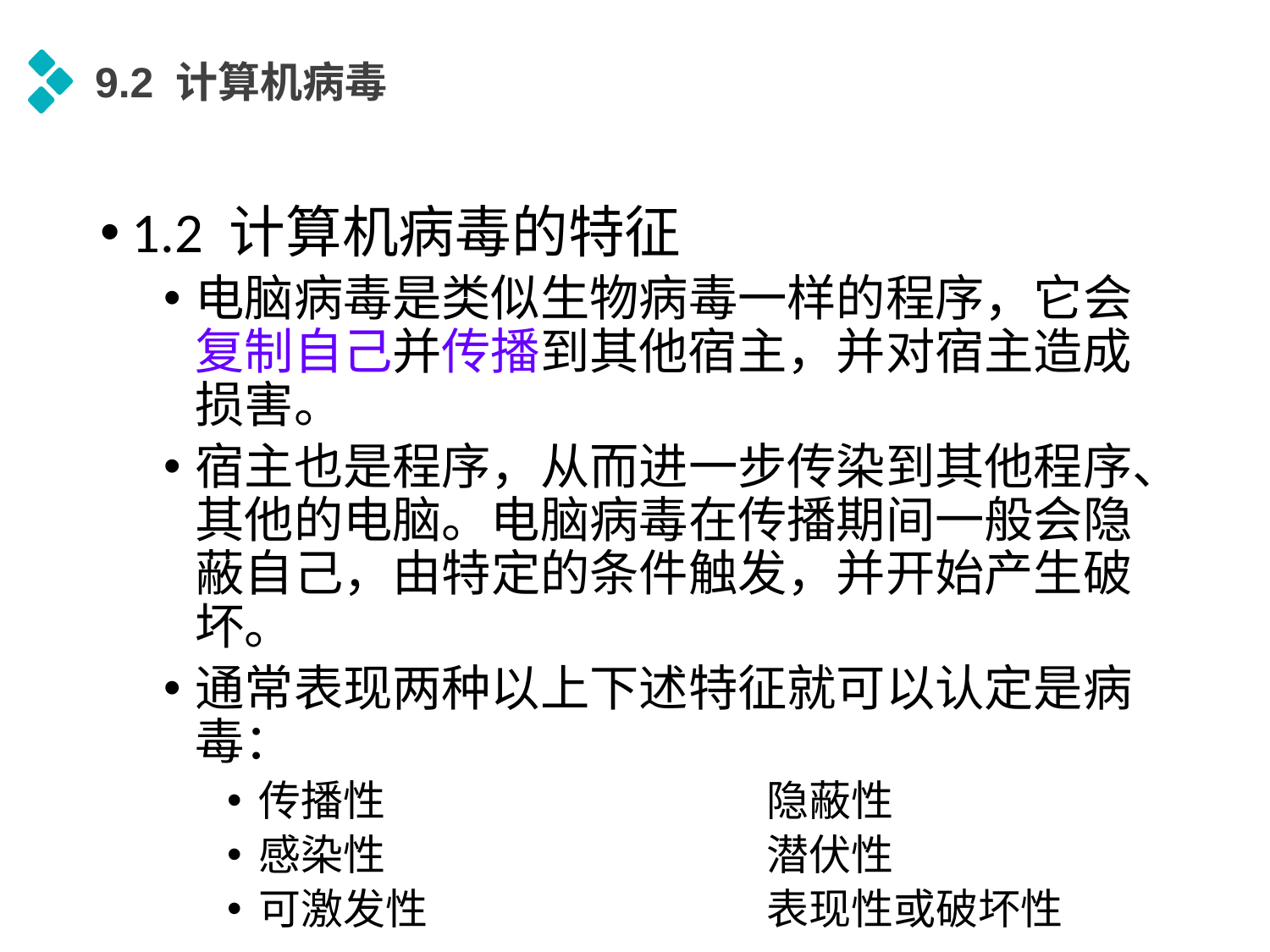

9.2 计算机病毒

1.2 计算机病毒的特征
电脑病毒是类似生物病毒一样的程序，它会复制自己并传播到其他宿主，并对宿主造成损害。
宿主也是程序，从而进一步传染到其他程序、其他的电脑。电脑病毒在传播期间一般会隐蔽自己，由特定的条件触发，并开始产生破坏。
通常表现两种以上下述特征就可以认定是病毒：
传播性			隐蔽性
感染性			潜伏性
可激发性			表现性或破坏性